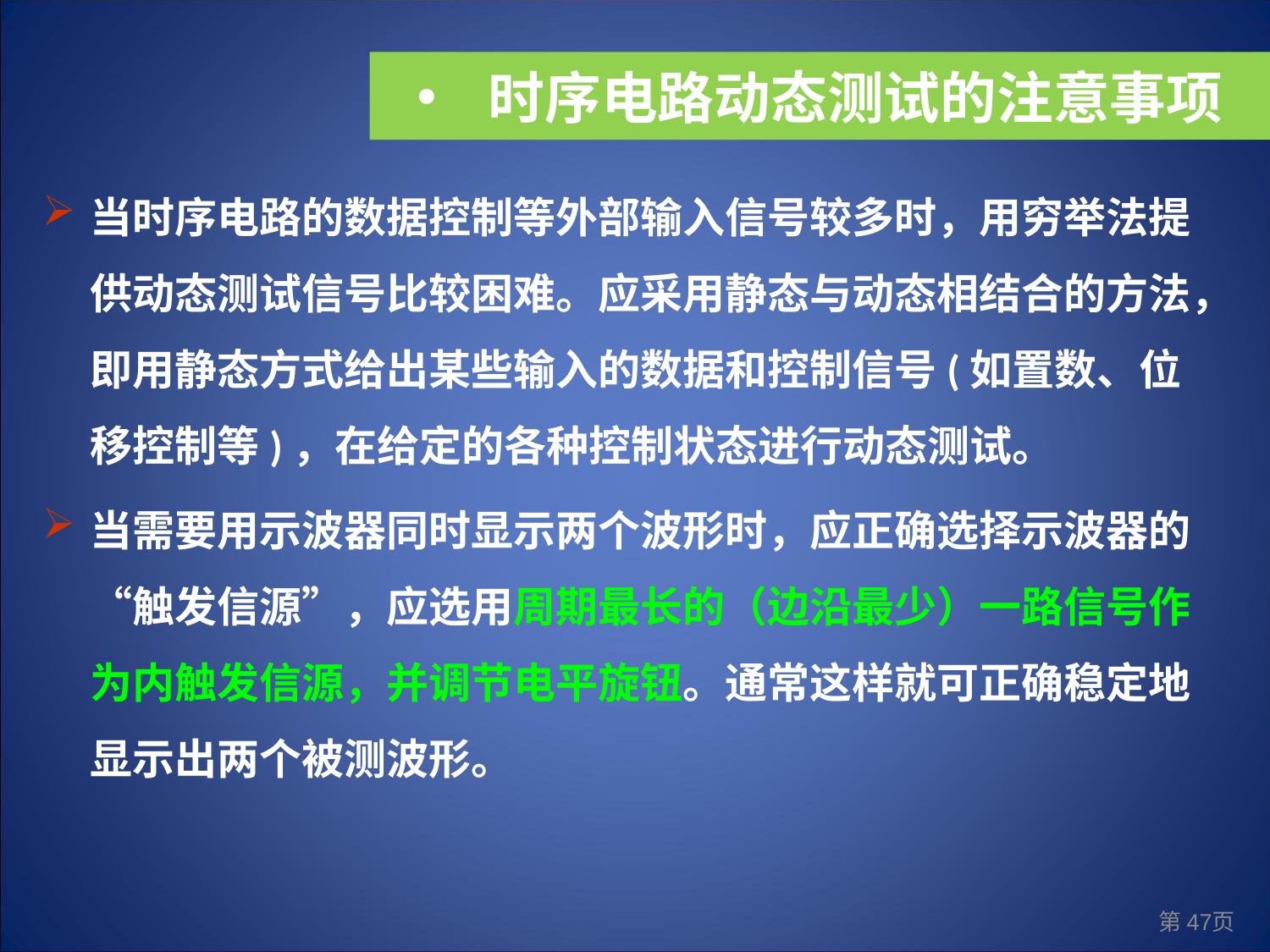

时序电路动态测试的注意事项
当时序电路的数据控制等外部输入信号较多时，用穷举法提供动态测试信号比较困难。应采用静态与动态相结合的方法，即用静态方式给出某些输入的数据和控制信号(如置数、位移控制等)，在给定的各种控制状态进行动态测试。
当需要用示波器同时显示两个波形时，应正确选择示波器的“触发信源”，应选用周期最长的（边沿最少）一路信号作为内触发信源，并调节电平旋钮。通常这样就可正确稳定地显示出两个被测波形。